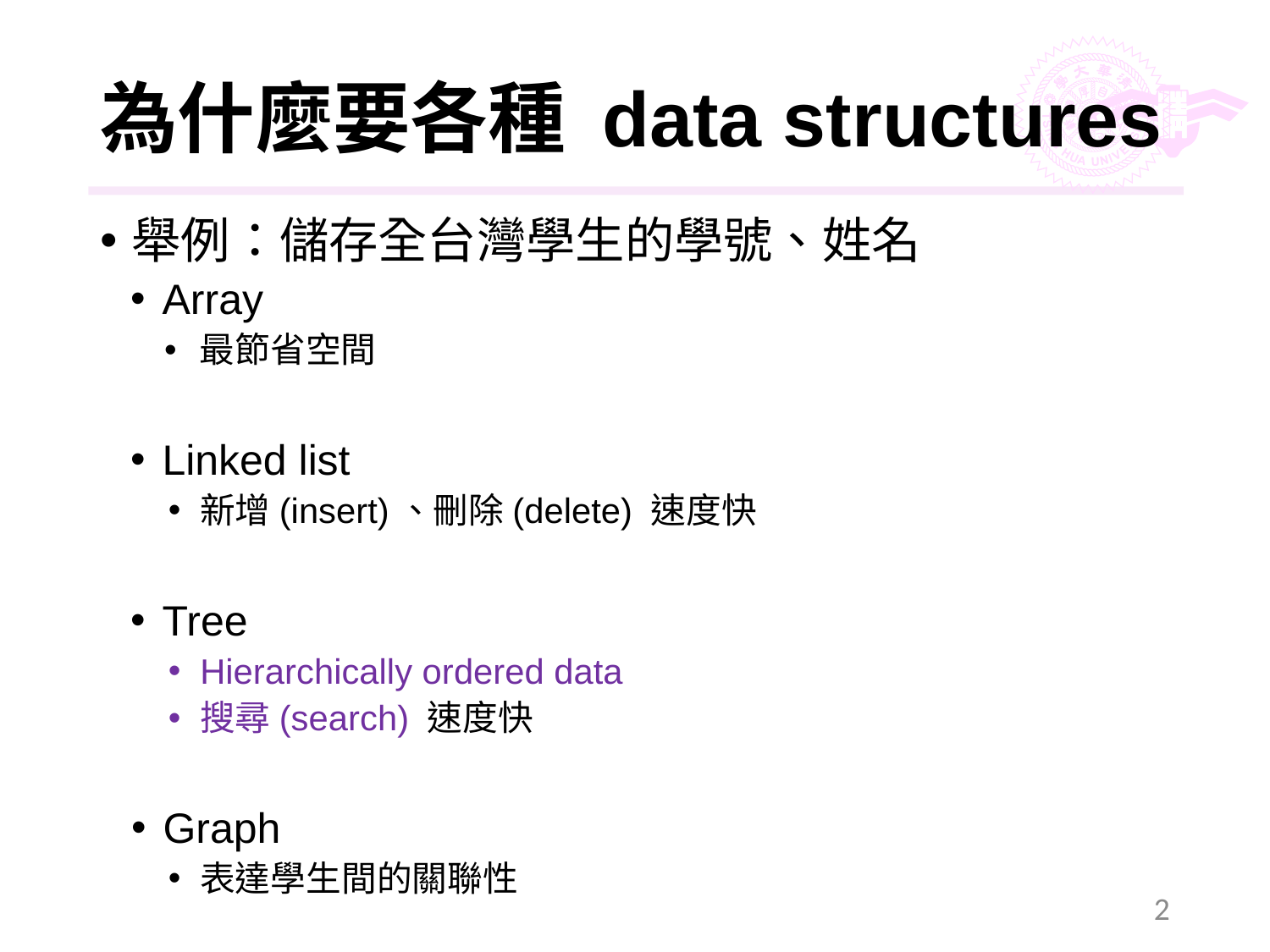

# 為什麼要各種 data structures
舉例：儲存全台灣學生的學號、姓名
Array
最節省空間

Linked list
新增(insert)、刪除(delete) 速度快

Tree
Hierarchically ordered data
搜尋(search) 速度快

Graph
表達學生間的關聯性

2